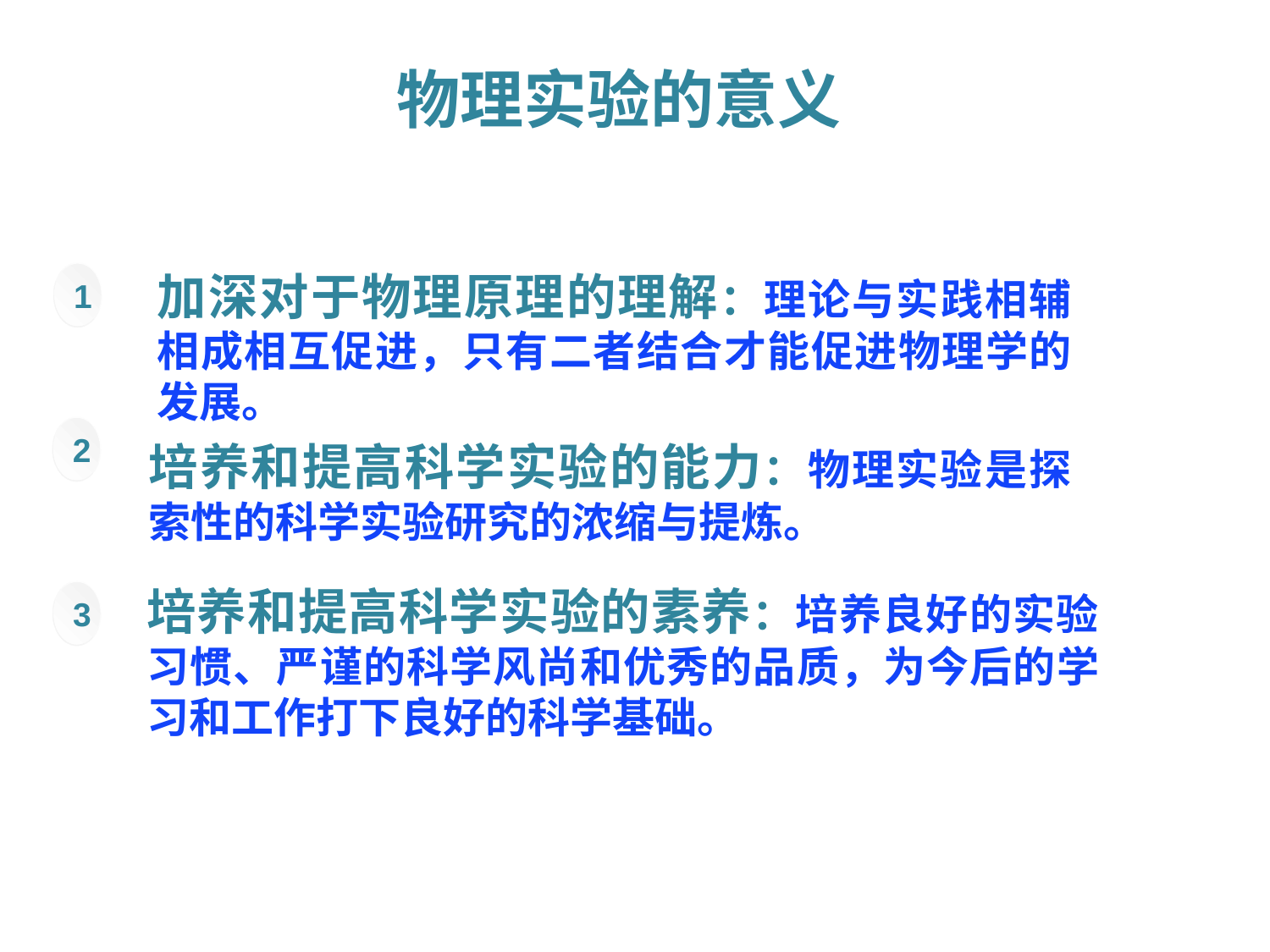

# 物理实验的意义

1
加深对于物理原理的理解：理论与实践相辅相成相互促进，只有二者结合才能促进物理学的发展。

2
培养和提高科学实验的能力：物理实验是探索性的科学实验研究的浓缩与提炼。

3
培养和提高科学实验的素养：培养良好的实验习惯、严谨的科学风尚和优秀的品质，为今后的学习和工作打下良好的科学基础。